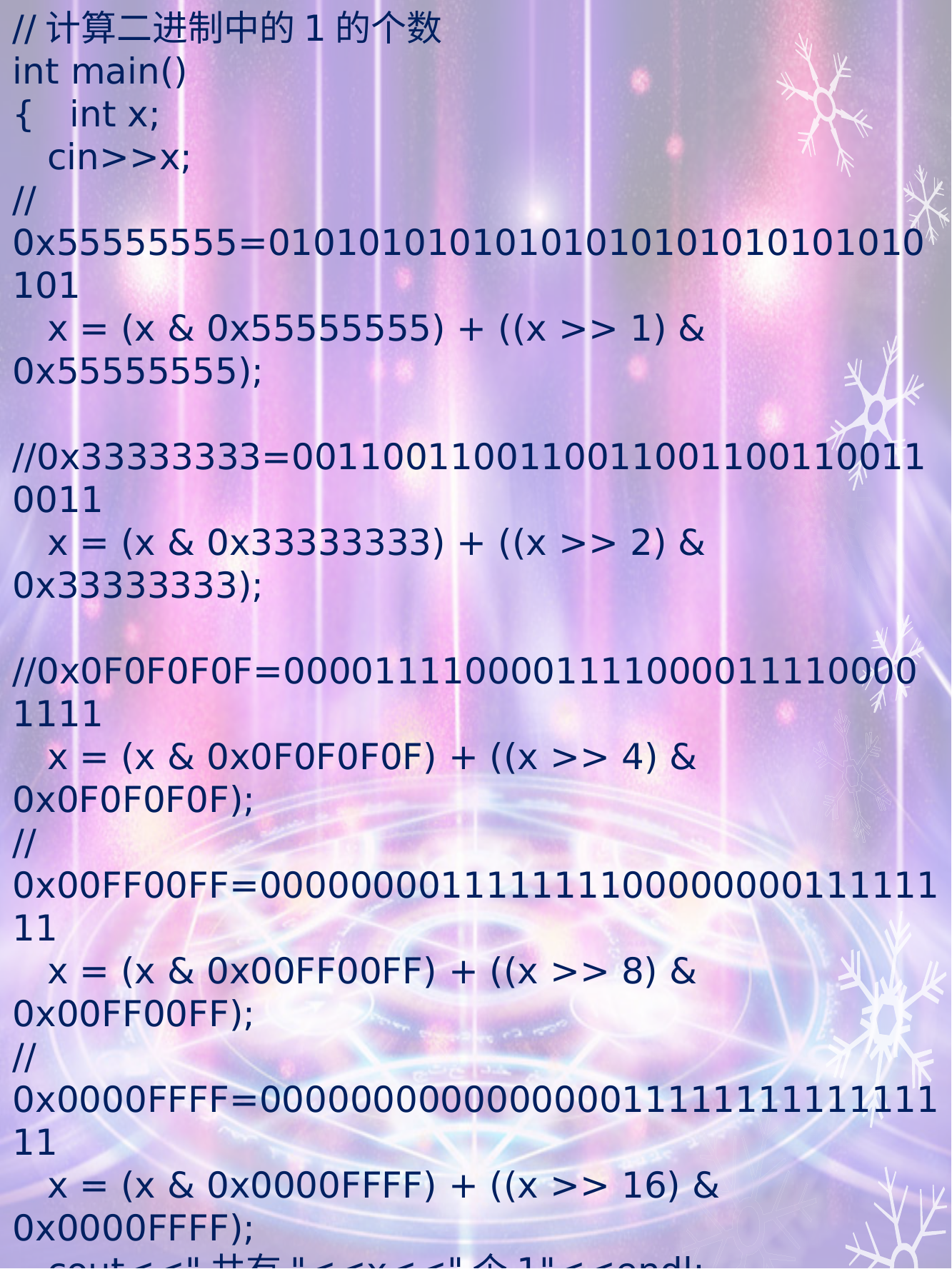

//计算二进制中的1的个数
int main()
{   int x;
   cin>>x;
//0x55555555=01010101010101010101010101010101
   x = (x & 0x55555555) + ((x >> 1) & 0x55555555);
   //0x33333333=00110011001100110011001100110011
   x = (x & 0x33333333) + ((x >> 2) & 0x33333333);
   //0x0F0F0F0F=00001111000011110000111100001111
   x = (x & 0x0F0F0F0F) + ((x >> 4) & 0x0F0F0F0F);
//0x00FF00FF=00000000111111110000000011111111
   x = (x & 0x00FF00FF) + ((x >> 8) & 0x00FF00FF);
//0x0000FFFF=00000000000000001111111111111111
   x = (x & 0x0000FFFF) + ((x >> 16) & 0x0000FFFF);
   cout<<"共有"<<x<<"个1"<<endl;
   return 0;
}